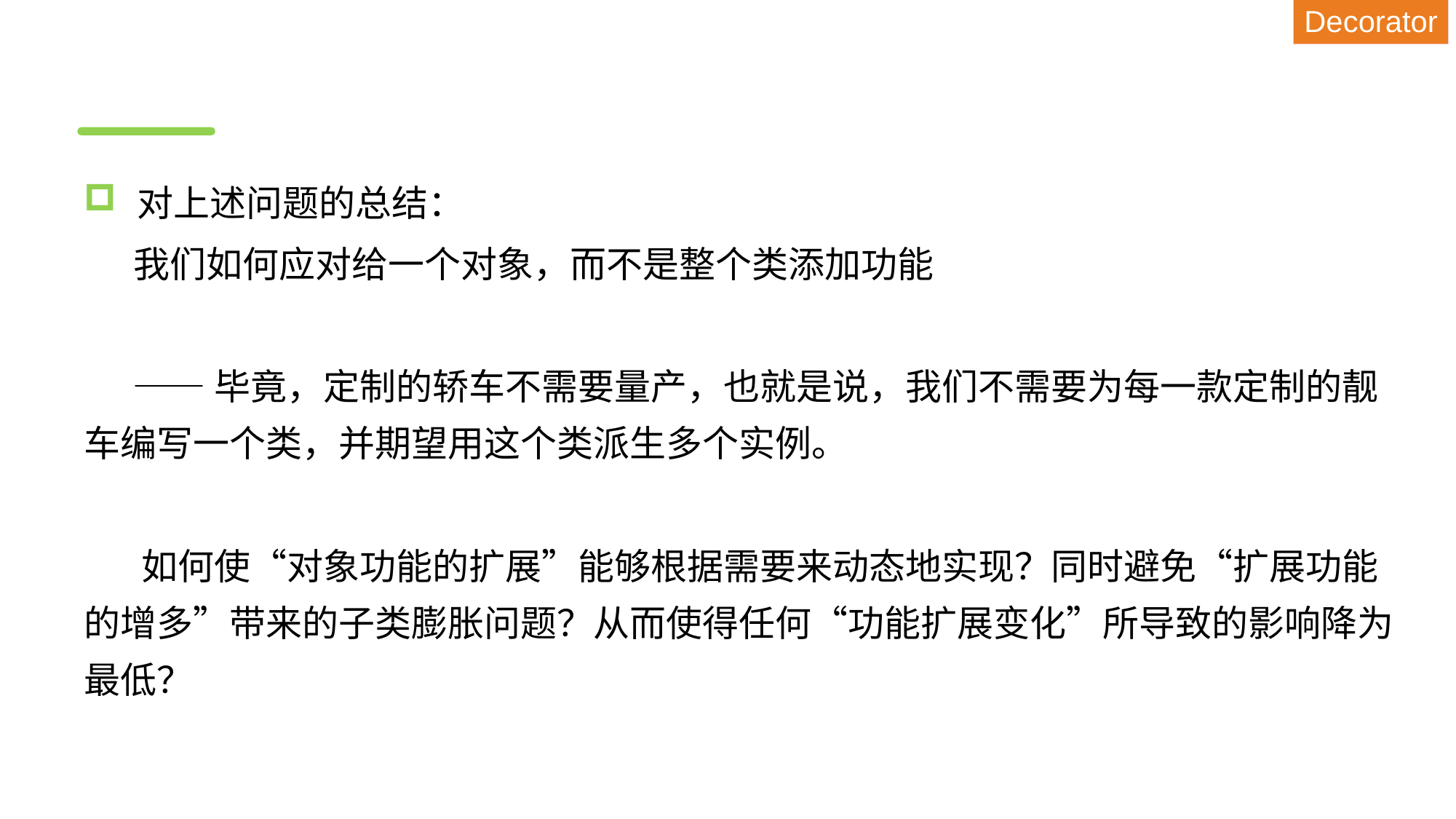

Decorator
#
对上述问题的总结：
     我们如何应对给一个对象，而不是整个类添加功能

      ——毕竟，定制的轿车不需要量产，也就是说，我们不需要为每一款定制的靓车编写一个类，并期望用这个类派生多个实例。

      如何使“对象功能的扩展”能够根据需要来动态地实现？同时避免“扩展功能的增多”带来的子类膨胀问题？从而使得任何“功能扩展变化”所导致的影响降为最低？
109